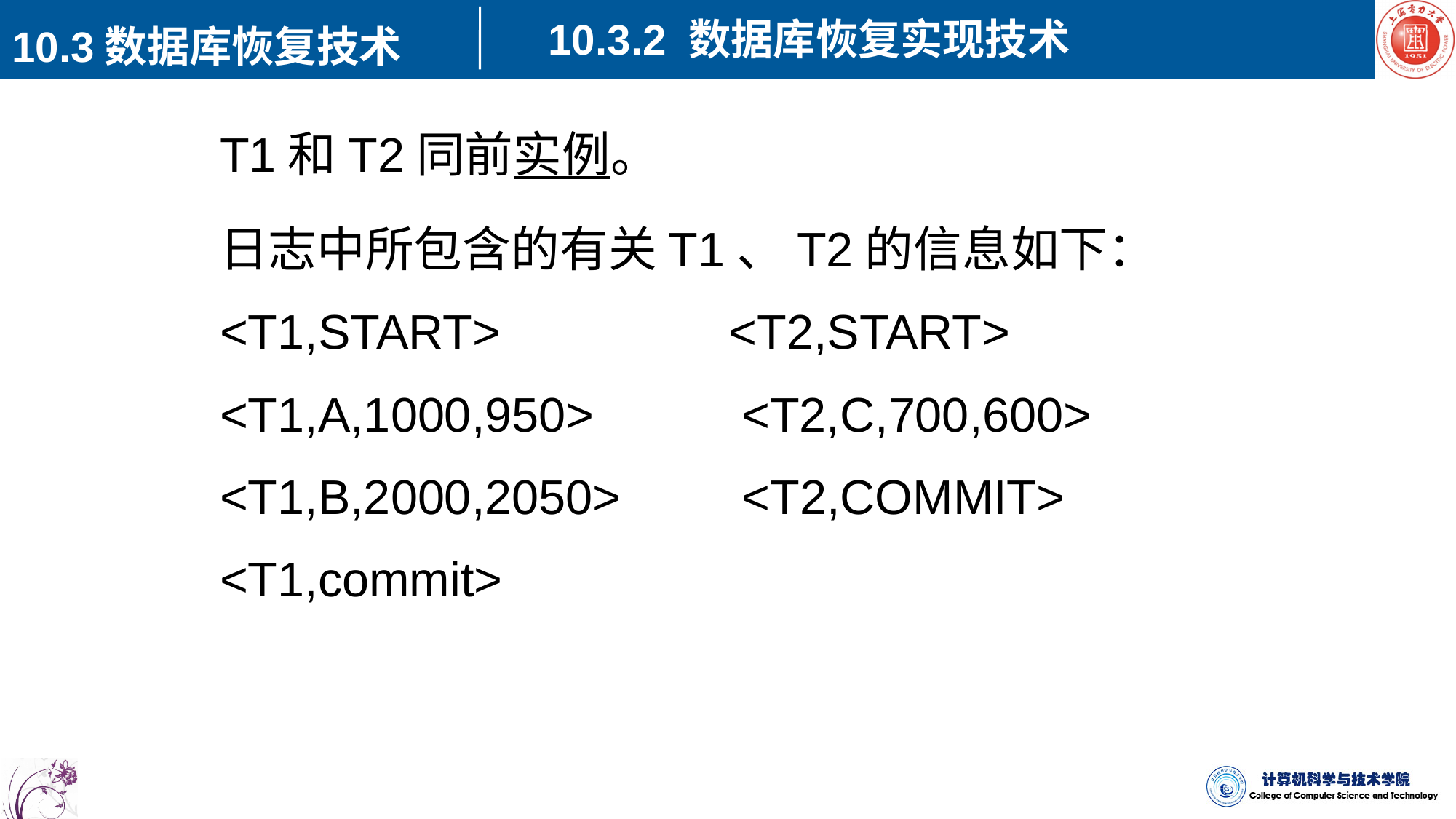

10.3.2 数据库恢复实现技术
10.3数据库恢复技术
T1和T2同前实例。
日志中所包含的有关T1、T2的信息如下：
<T1,START>                 <T2,START>
<T1,A,1000,950>           <T2,C,700,600>
<T1,B,2000,2050>         <T2,COMMIT>
<T1,commit>